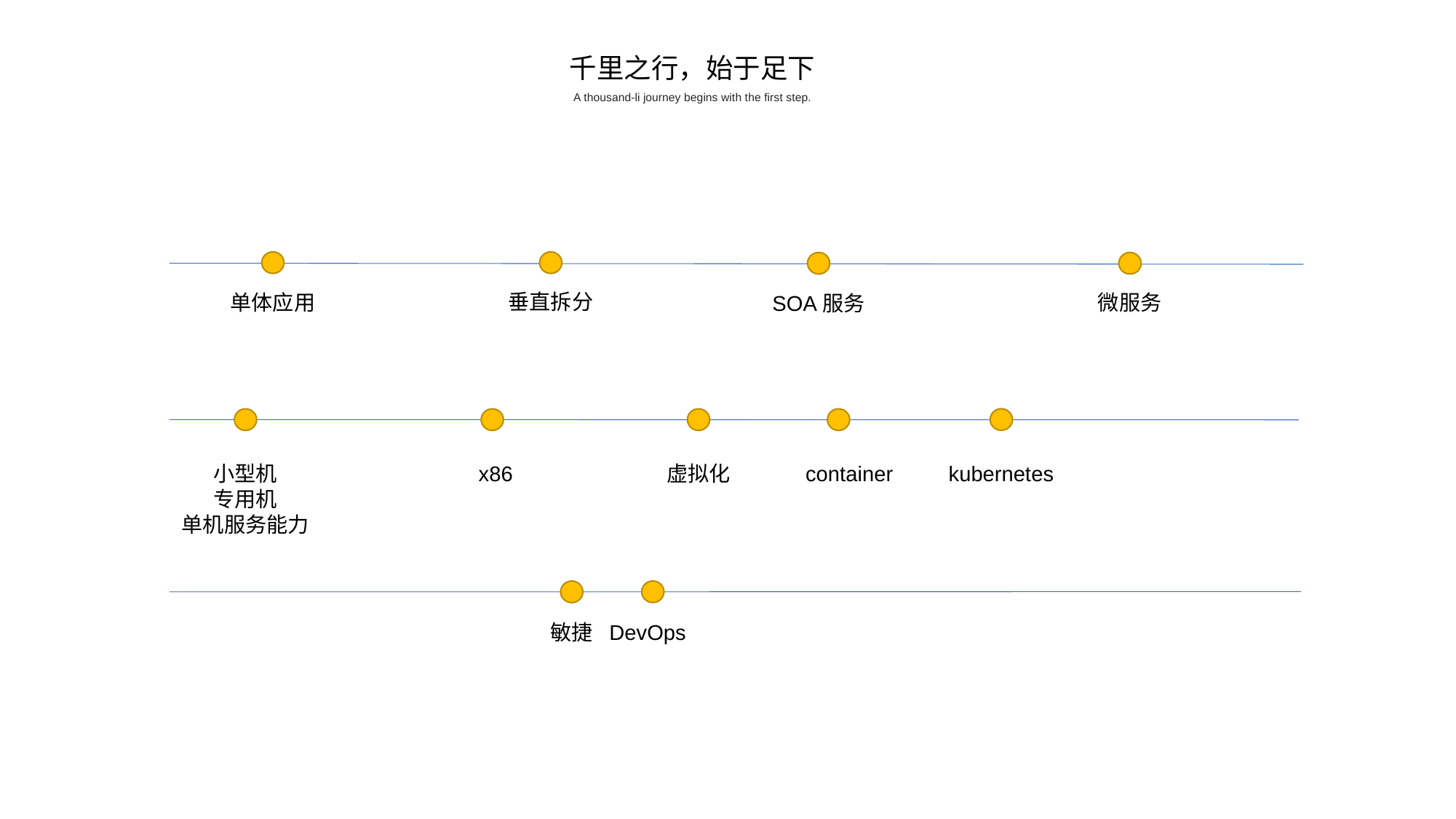

千里之行，始于足下

A thousand-li journey begins with the first step.

垂直拆分
单体应用
微服务
SOA服务

小型机
专用机
单机服务能力
x86
虚拟化
container
kubernetes

DevOps
敏捷